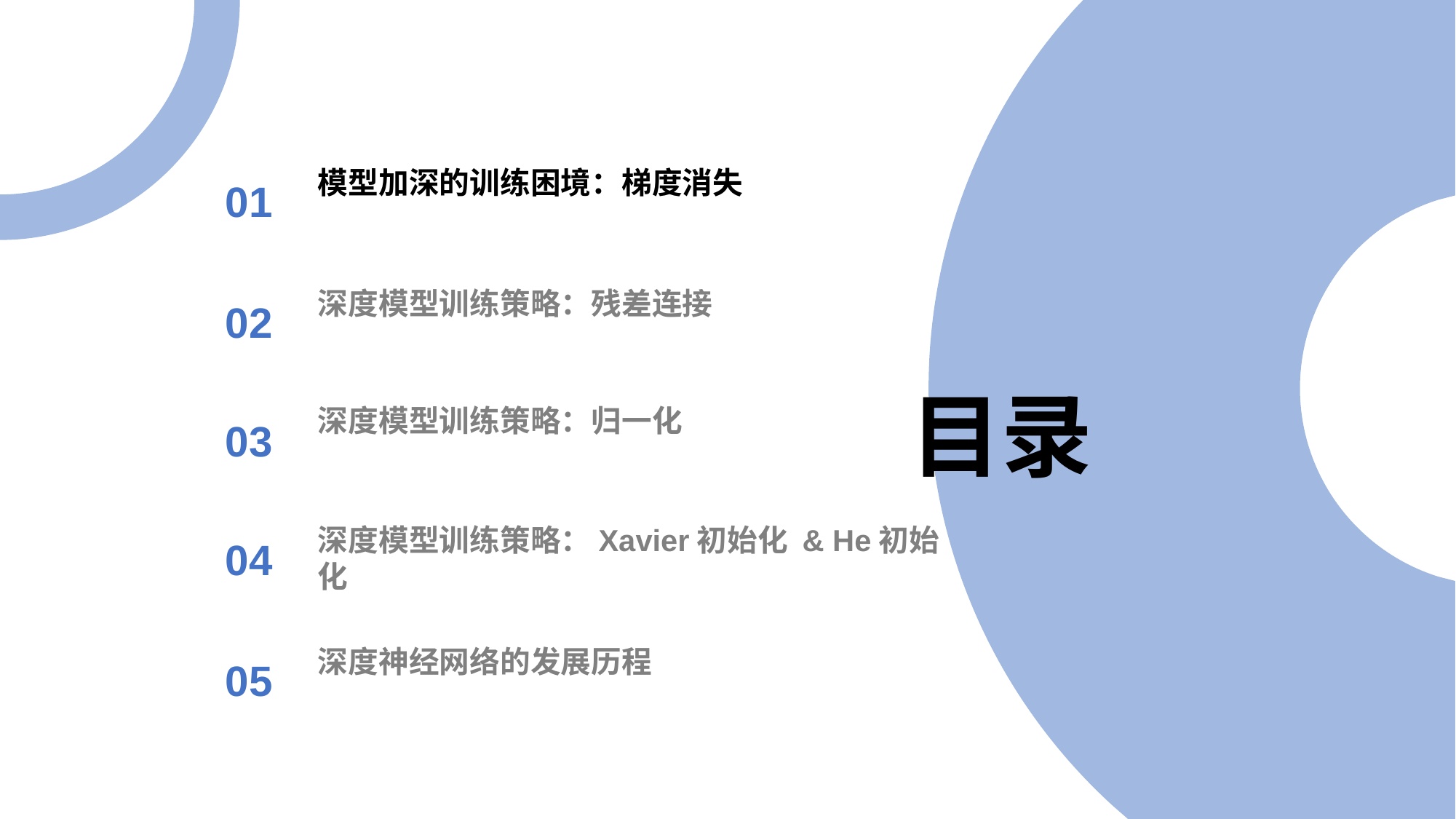

目录
01
模型加深的训练困境：梯度消失
02
深度模型训练策略：残差连接
深度模型训练策略：归一化
03
04
深度模型训练策略：Xavier初始化 & He初始化
05
深度神经网络的发展历程